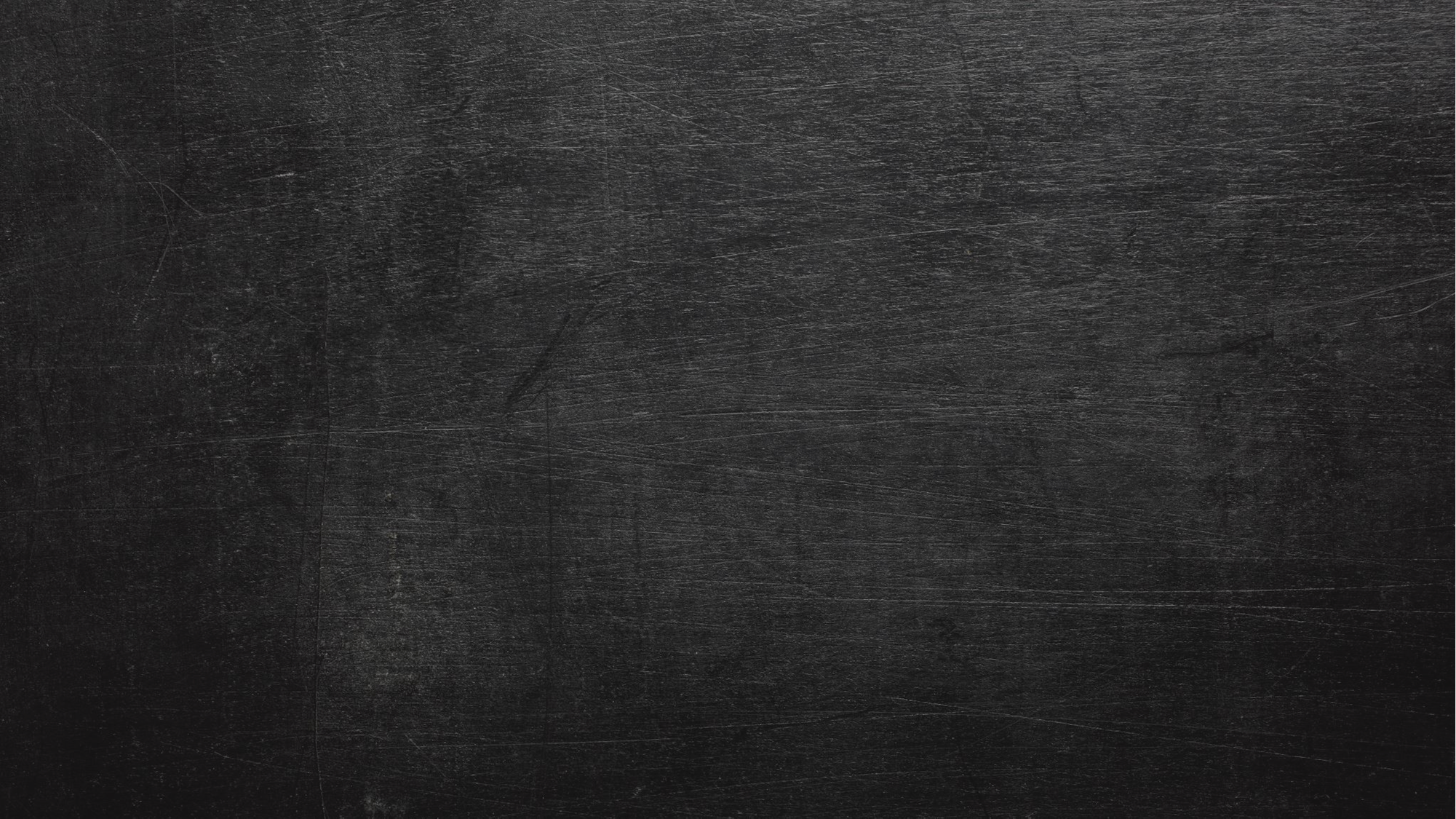

Frontend Engineer
2022
Portfolio
Name : 홍제민
Email : dheldh20@gmail.com
Mobile : 010-5417-5563
 ─
항상 발전하는 개발자, 홍제민 입니다.